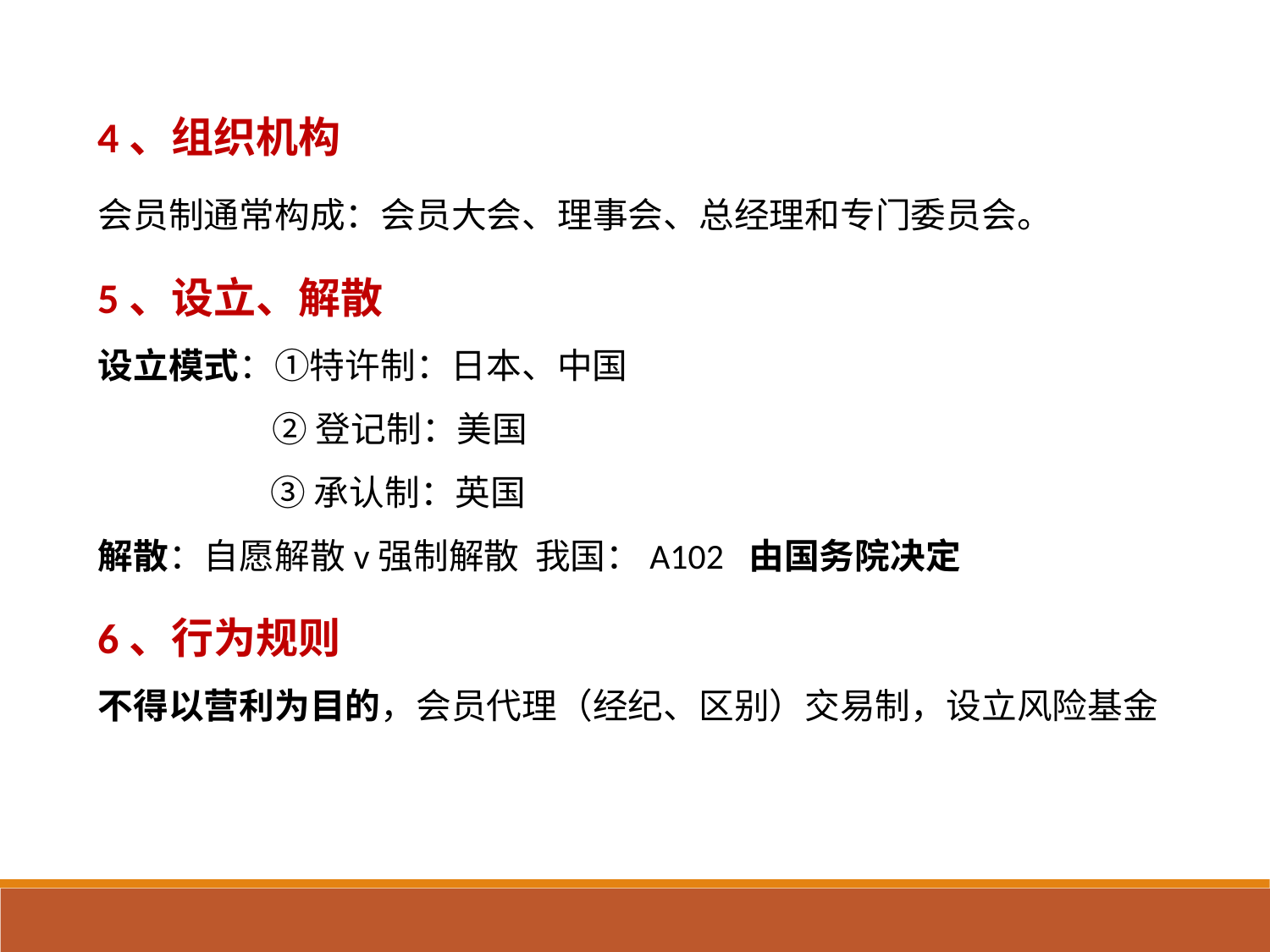

4、组织机构
会员制通常构成：会员大会、理事会、总经理和专门委员会。
5、设立、解散
设立模式：①特许制：日本、中国
	      ②登记制：美国
                      ③承认制：英国
解散：自愿解散v强制解散  我国：A102  由国务院决定
6、行为规则
不得以营利为目的，会员代理（经纪、区别）交易制，设立风险基金